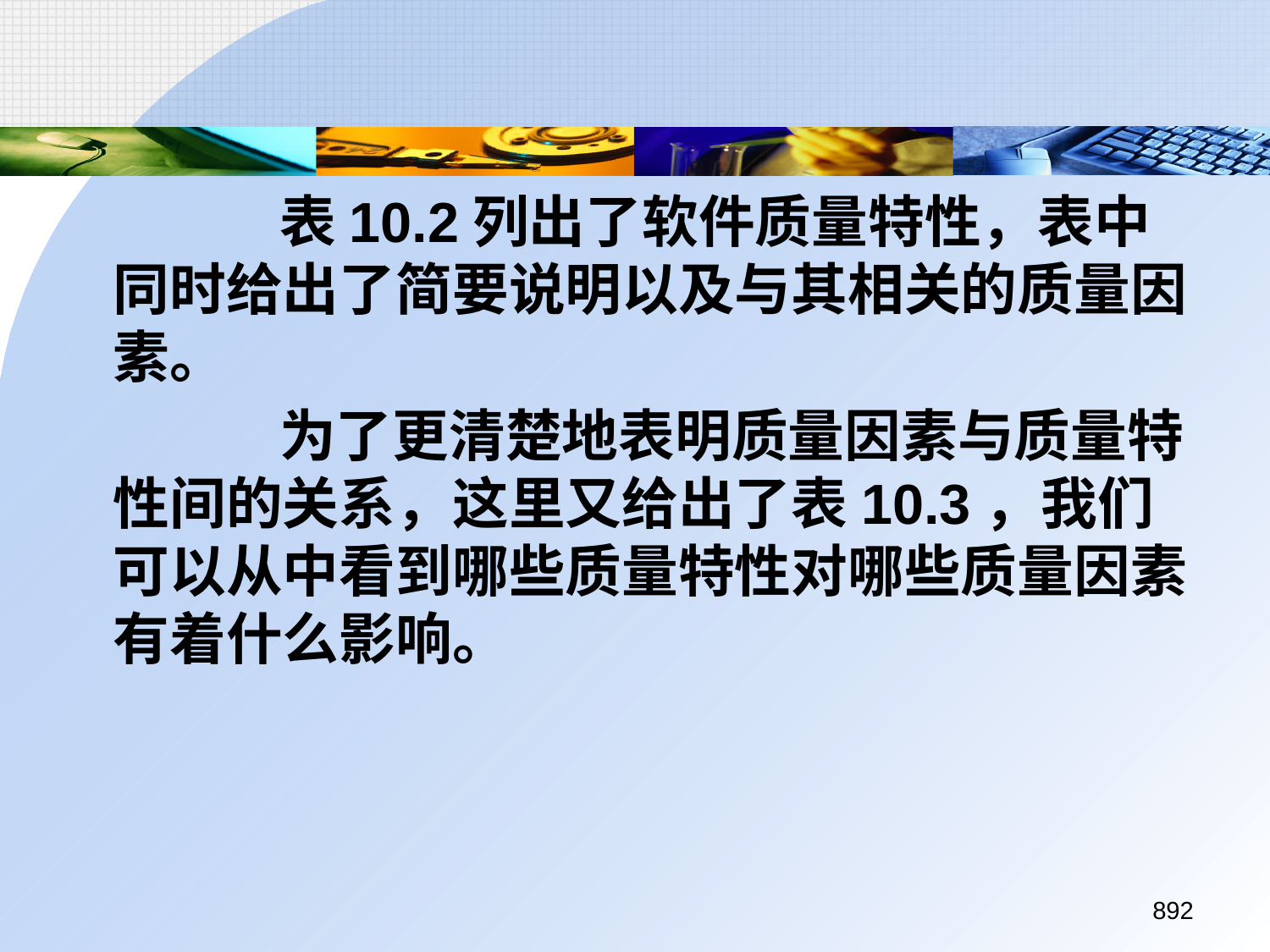

表10.2列出了软件质量特性，表中同时给出了简要说明以及与其相关的质量因素。
		  为了更清楚地表明质量因素与质量特性间的关系，这里又给出了表10.3，我们可以从中看到哪些质量特性对哪些质量因素有着什么影响。

892